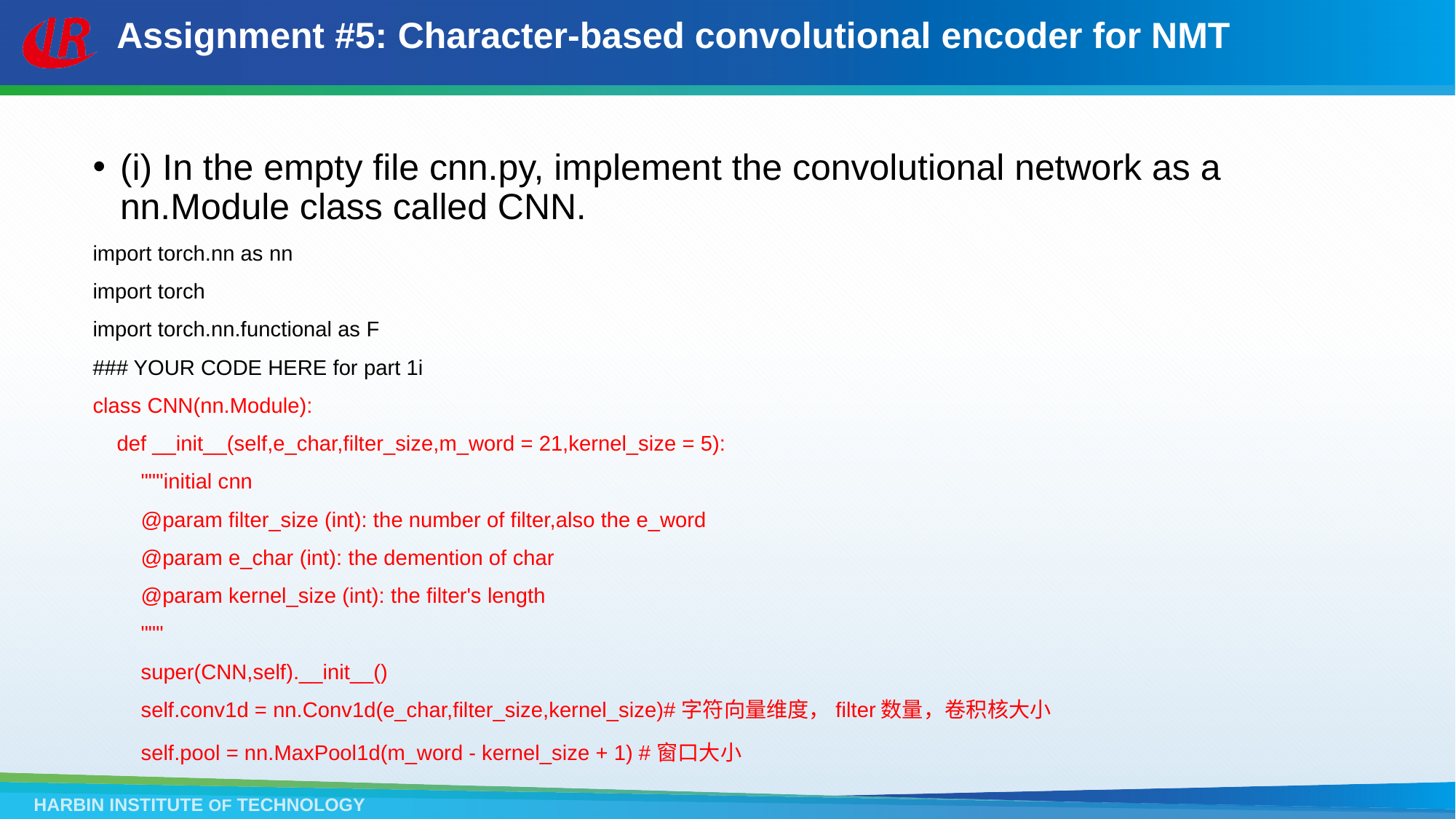

# Assignment #5: Character-based convolutional encoder for NMT
(i) In the empty file cnn.py, implement the convolutional network as a nn.Module class called CNN.
import torch.nn as nn
import torch
import torch.nn.functional as F
### YOUR CODE HERE for part 1i
class CNN(nn.Module):
    def __init__(self,e_char,filter_size,m_word = 21,kernel_size = 5):
        """initial cnn
        @param filter_size (int): the number of filter,also the e_word
        @param e_char (int): the demention of char
        @param kernel_size (int): the filter's length
        """
        super(CNN,self).__init__()
        self.conv1d = nn.Conv1d(e_char,filter_size,kernel_size)#字符向量维度，filter数量，卷积核大小
        self.pool = nn.MaxPool1d(m_word - kernel_size + 1) #窗口大小

49
HARBIN INSTITUTE OF TECHNOLOGY